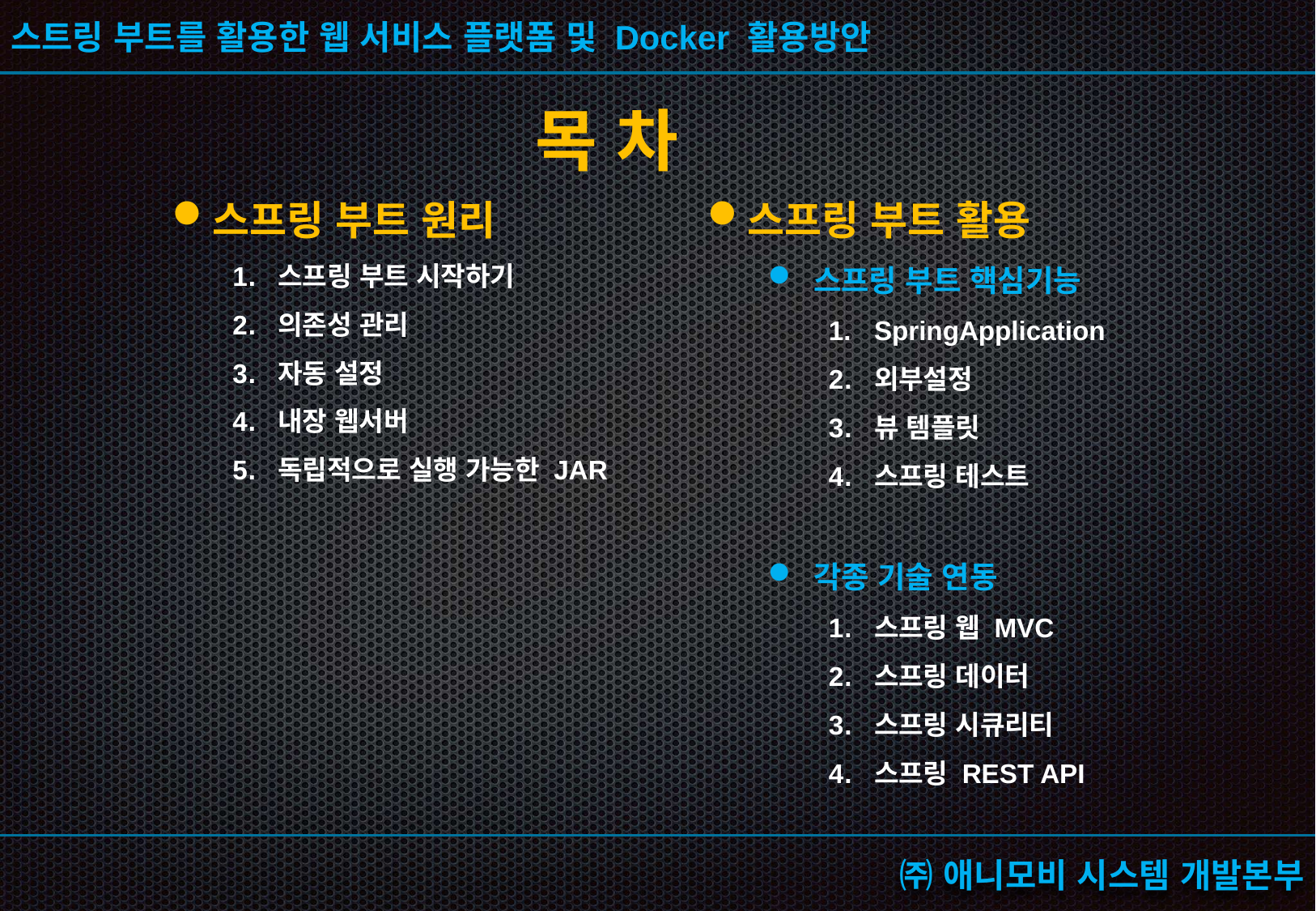

목 차

스프링 부트 원리
스프링 부트 시작하기
의존성 관리
자동 설정
내장 웹서버
독립적으로 실행 가능한 JAR

스프링 부트 활용
스프링 부트 핵심기능
SpringApplication
외부설정
뷰 템플릿
스프링 테스트

각종 기술 연동
스프링 웹 MVC
스프링 데이터
스프링 시큐리티
스프링 REST API